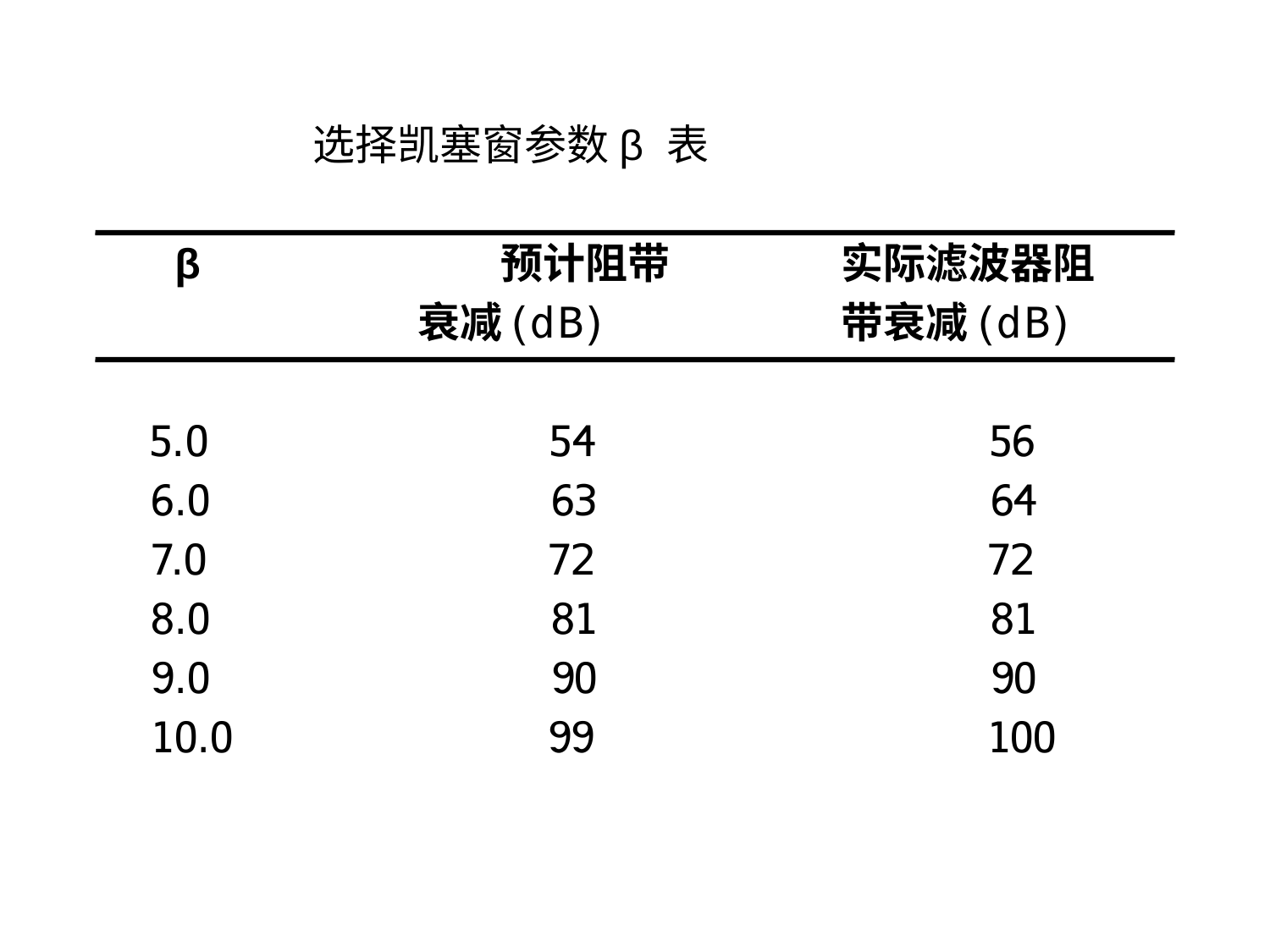

选择凯塞窗参数β 表

     β                       预计阻带                  实际滤波器阻
                               衰减(dB)                  带衰减(dB)

   5.0                          54                              56
   6.0                          63                              64
   7.0                          72                              72
   8.0                          81                              81
   9.0                          90                              90
   10.0                        99                              100